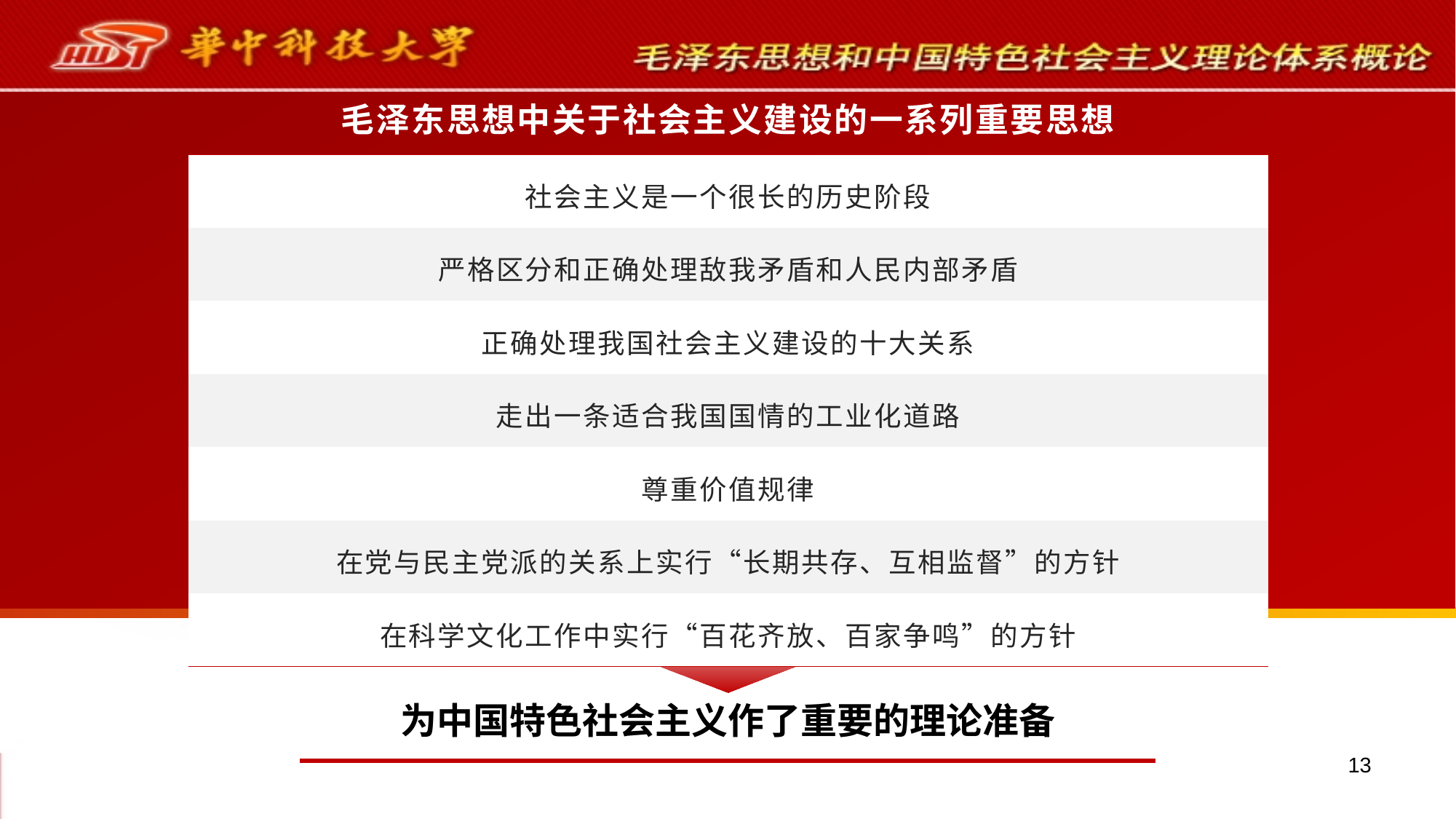

毛泽东思想中关于社会主义建设的一系列重要思想

| 社会主义是一个很长的历史阶段 |
| --- |
| 严格区分和正确处理敌我矛盾和人民内部矛盾 |
| 正确处理我国社会主义建设的十大关系 |
| 走出一条适合我国国情的工业化道路 |
| 尊重价值规律 |
| 在党与民主党派的关系上实行“长期共存、互相监督”的方针 |
| 在科学文化工作中实行“百花齐放、百家争鸣”的方针 |

为中国特色社会主义作了重要的理论准备
13